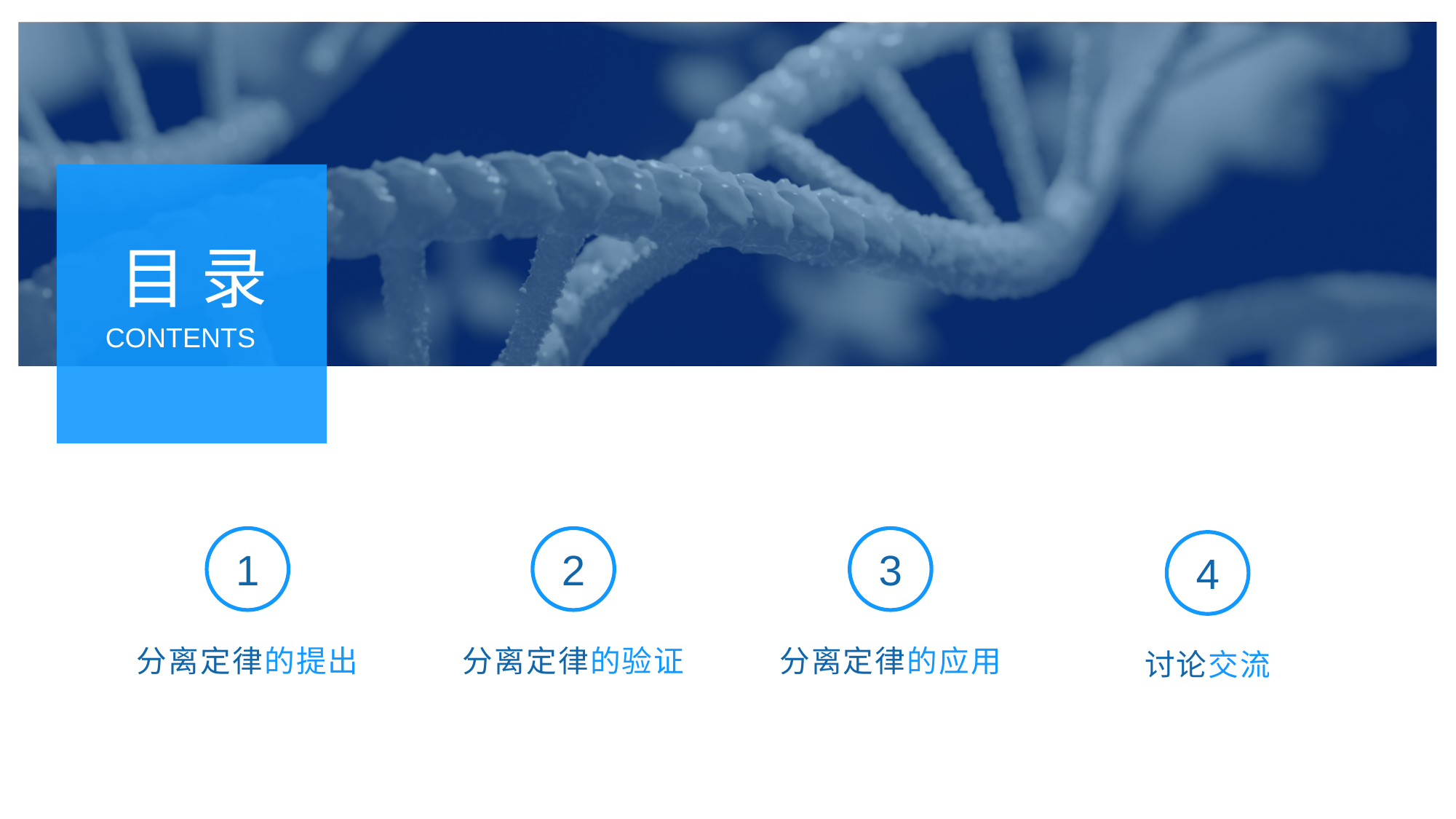

目 录
CONTENTS

1
分离定律的提出

2
分离定律的验证

3
分离定律的应用

4
讨论交流